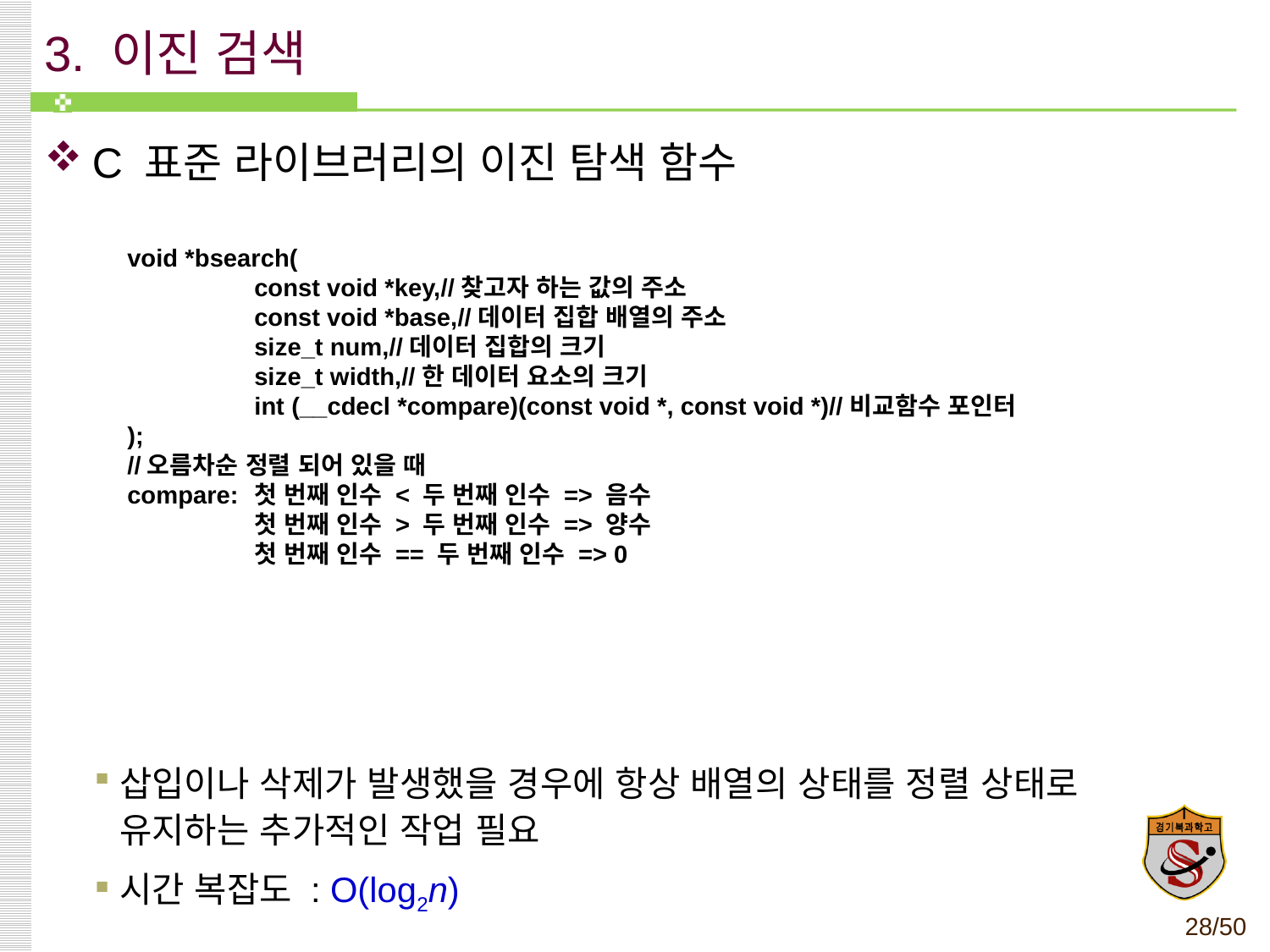

# 3. 이진 검색
C 표준 라이브러리의 이진 탐색 함수

삽입이나 삭제가 발생했을 경우에 항상 배열의 상태를 정렬 상태로
유지하는 추가적인 작업 필요
시간 복잡도 : O(log2n)

void *bsearch(
	const void *key,//찾고자 하는 값의 주소
	const void *base,//데이터 집합 배열의 주소
	size_t num,//데이터 집합의 크기
	size_t width,//한 데이터 요소의 크기
	int (__cdecl *compare)(const void *, const void *)//비교함수 포인터
);
//오름차순 정렬 되어 있을 때
compare: 	첫 번째 인수 < 두 번째 인수 => 음수
	첫 번째 인수 > 두 번째 인수 => 양수
	첫 번째 인수 == 두 번째 인수 => 0